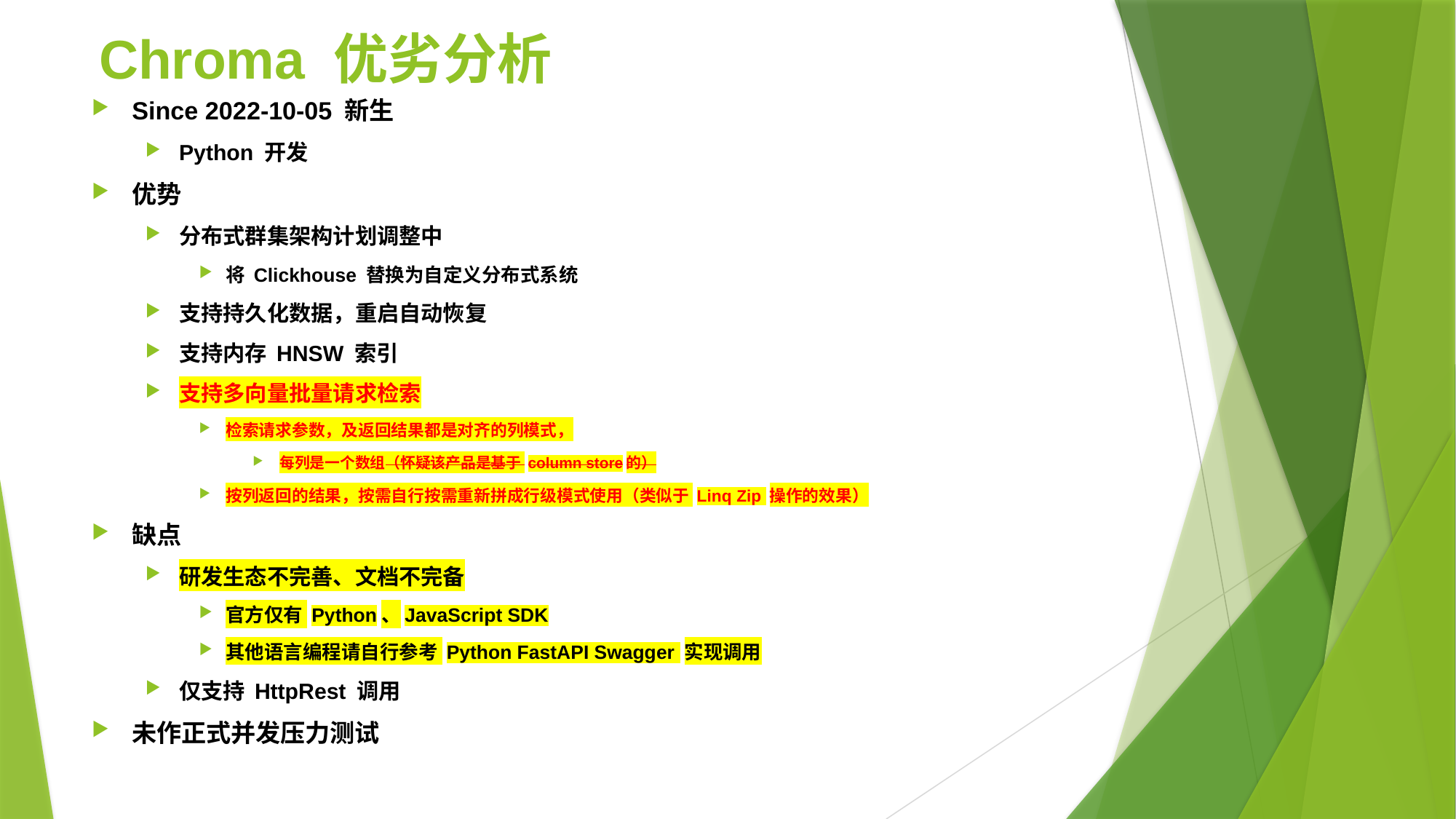

# Chroma 优劣分析
Since 2022-10-05 新生
Python 开发
优势
分布式群集架构计划调整中
将 Clickhouse 替换为自定义分布式系统
支持持久化数据，重启自动恢复
支持内存 HNSW 索引
支持多向量批量请求检索
检索请求参数，及返回结果都是对齐的列模式，
每列是一个数组（怀疑该产品是基于 column store的）
按列返回的结果，按需自行按需重新拼成行级模式使用（类似于 Linq Zip 操作的效果）
缺点
研发生态不完善、文档不完备
官方仅有 Python、JavaScript SDK
其他语言编程请自行参考 Python FastAPI Swagger 实现调用
仅支持 HttpRest 调用
未作正式并发压力测试